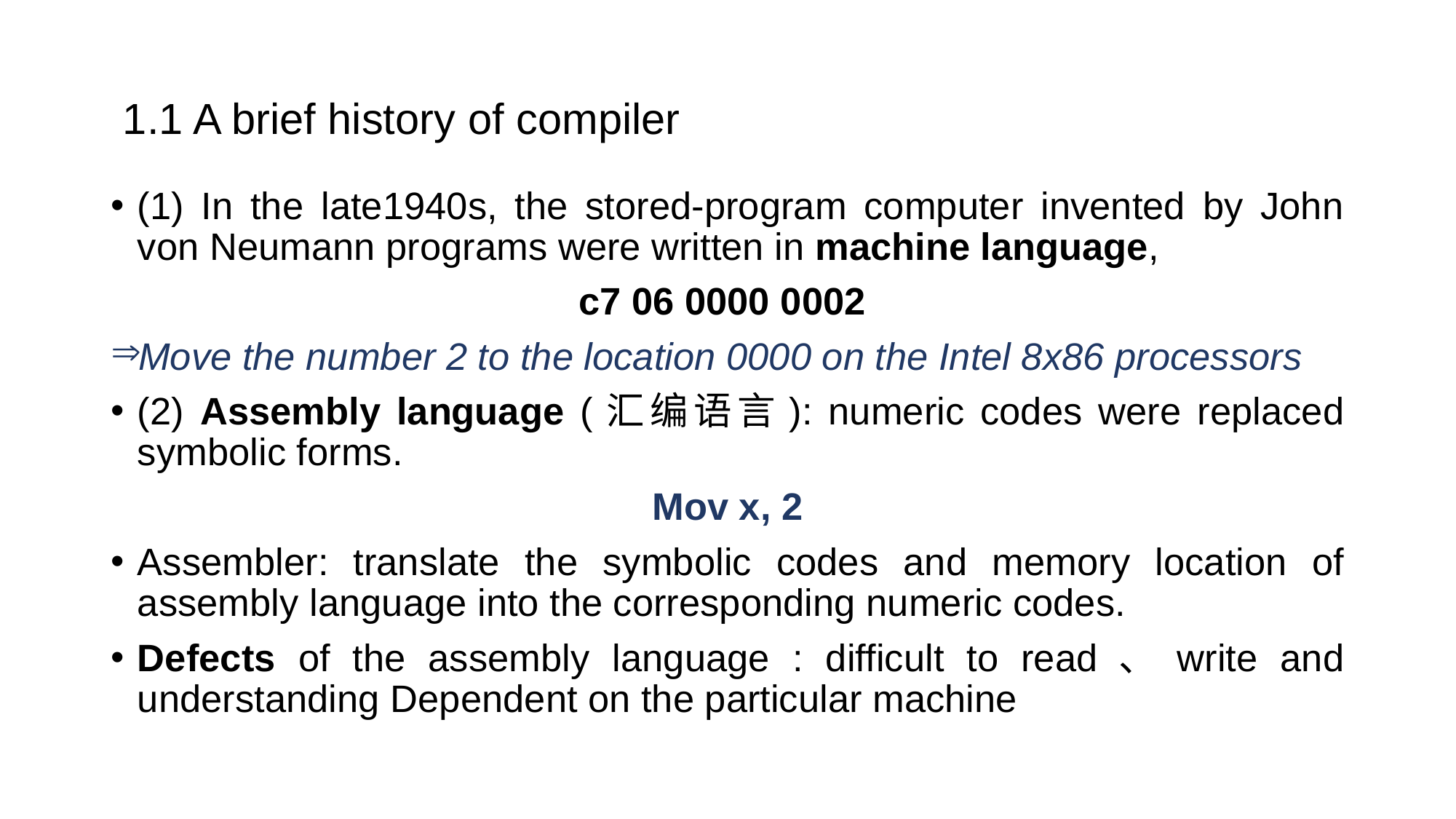

# 1.1 A brief history of compiler
(1) In the late1940s, the stored-program computer invented by John von Neumann programs were written in machine language,
c7 06 0000 0002
Move the number 2 to the location 0000 on the Intel 8x86 processors
(2) Assembly language (汇编语言): numeric codes were replaced symbolic forms.
Mov x, 2
Assembler: translate the symbolic codes and memory location of assembly language into the corresponding numeric codes.
Defects of the assembly language : difficult to read、write and understanding Dependent on the particular machine